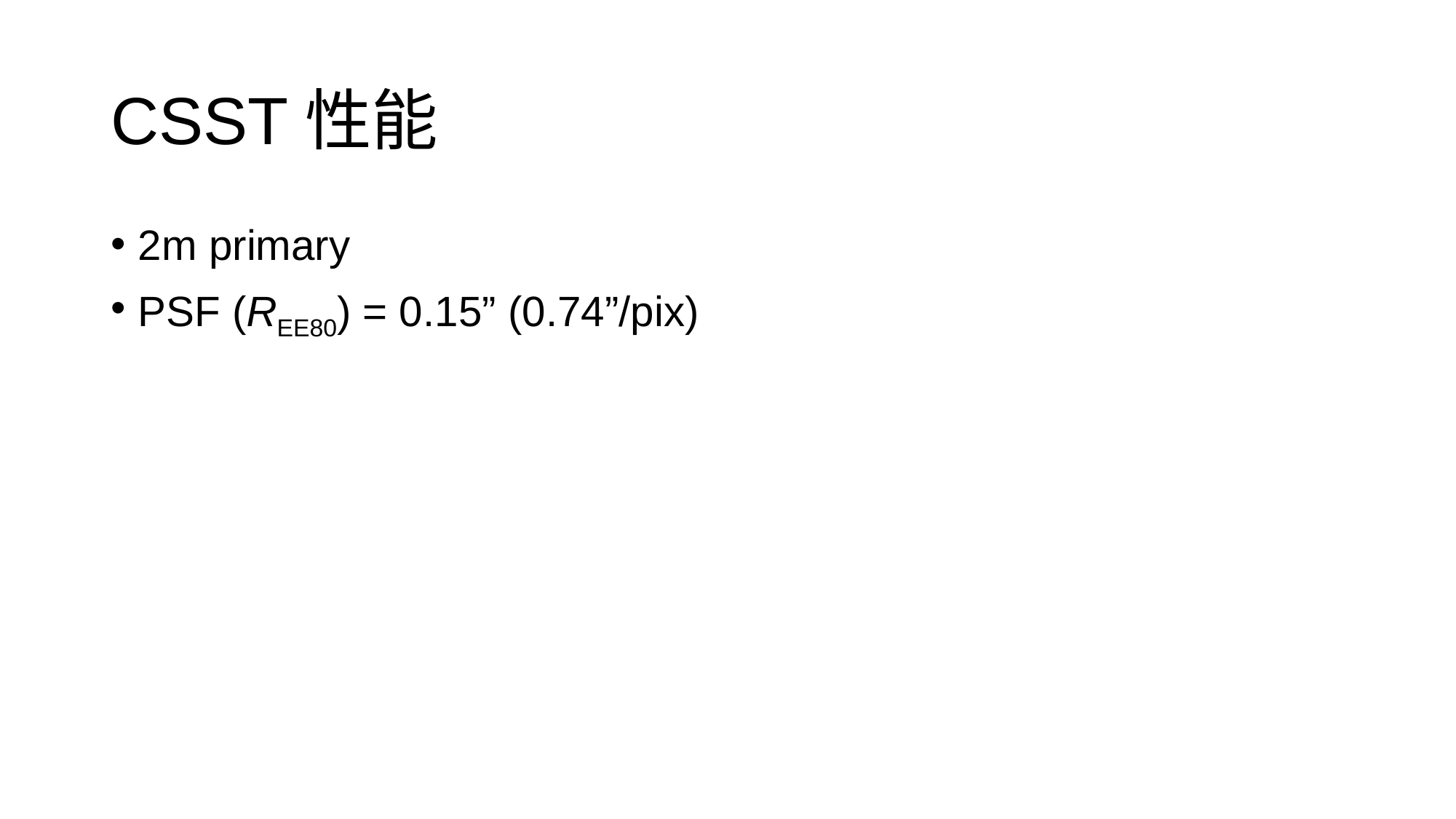

# CSST性能
2m primary
PSF (REE80) = 0.15” (0.74”/pix)